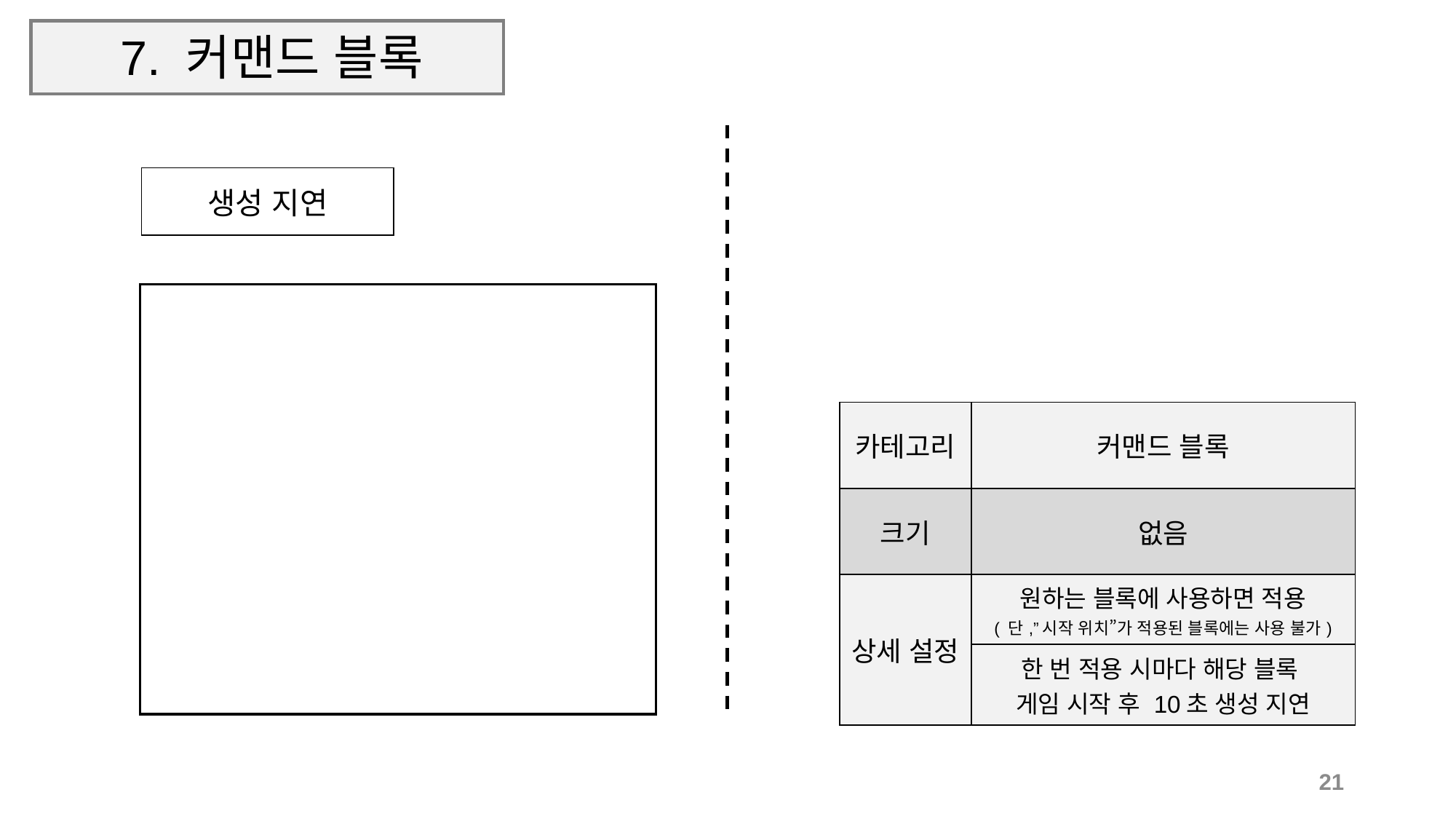

# 7. 커맨드 블록
| 생성 지연 |
| --- |

| 카테고리 | 커맨드 블록 |
| --- | --- |
| 크기 | 없음 |
| 상세 설정 | 원하는 블록에 사용하면 적용 ( 단,”시작 위치”가 적용된 블록에는 사용 불가) |
|  | 한 번 적용 시마다 해당 블록 게임 시작 후 10초 생성 지연 |
21